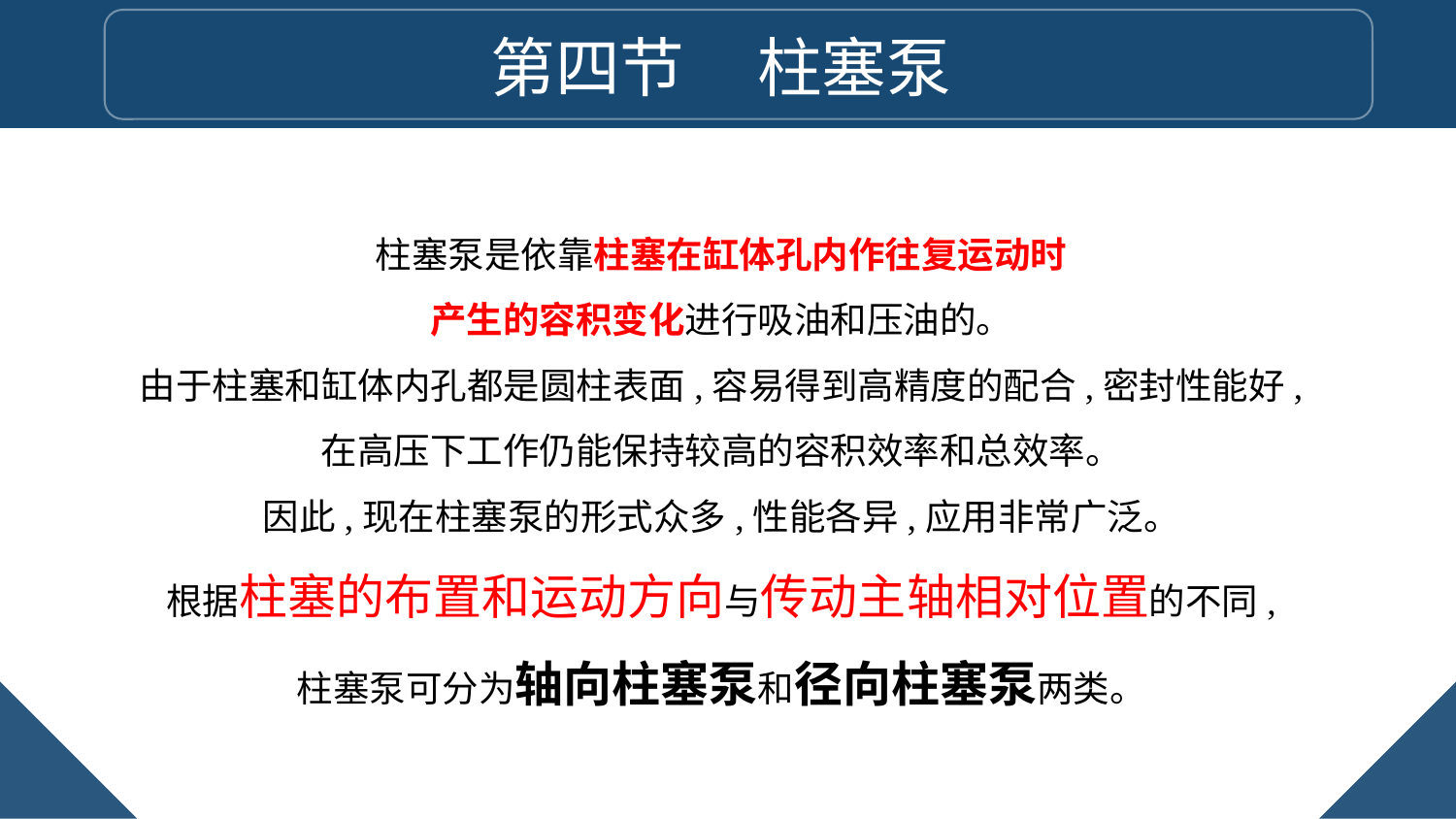

第四节     柱塞泵
柱塞泵是依靠柱塞在缸体孔内作往复运动时
产生的容积变化进行吸油和压油的。
由于柱塞和缸体内孔都是圆柱表面,容易得到高精度的配合,密封性能好,
在高压下工作仍能保持较高的容积效率和总效率。
因此,现在柱塞泵的形式众多,性能各异,应用非常广泛。
根据柱塞的布置和运动方向与传动主轴相对位置的不同,
柱塞泵可分为轴向柱塞泵和径向柱塞泵两类。